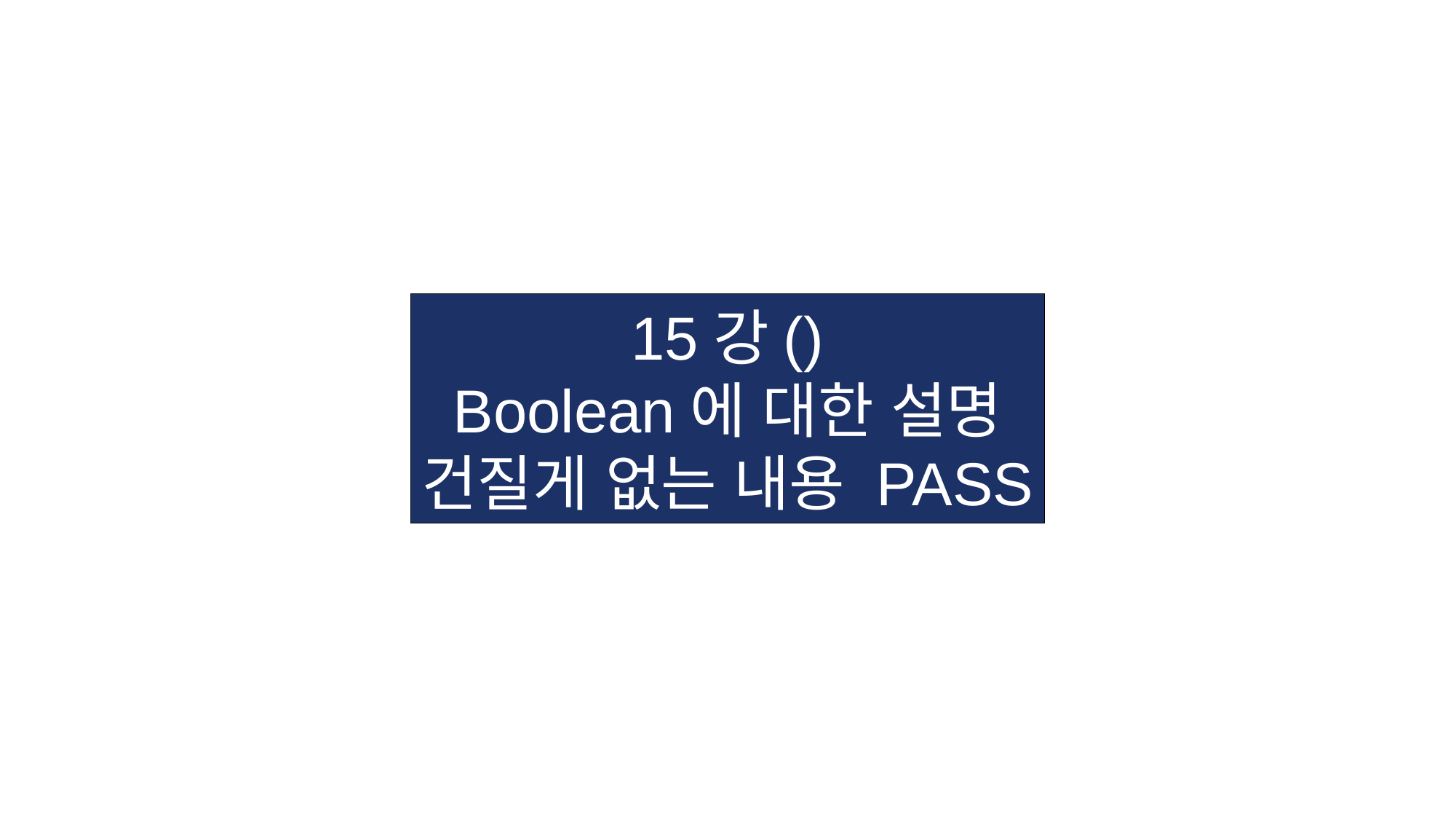

15강()
Boolean에 대한 설명
건질게 없는 내용 PASS